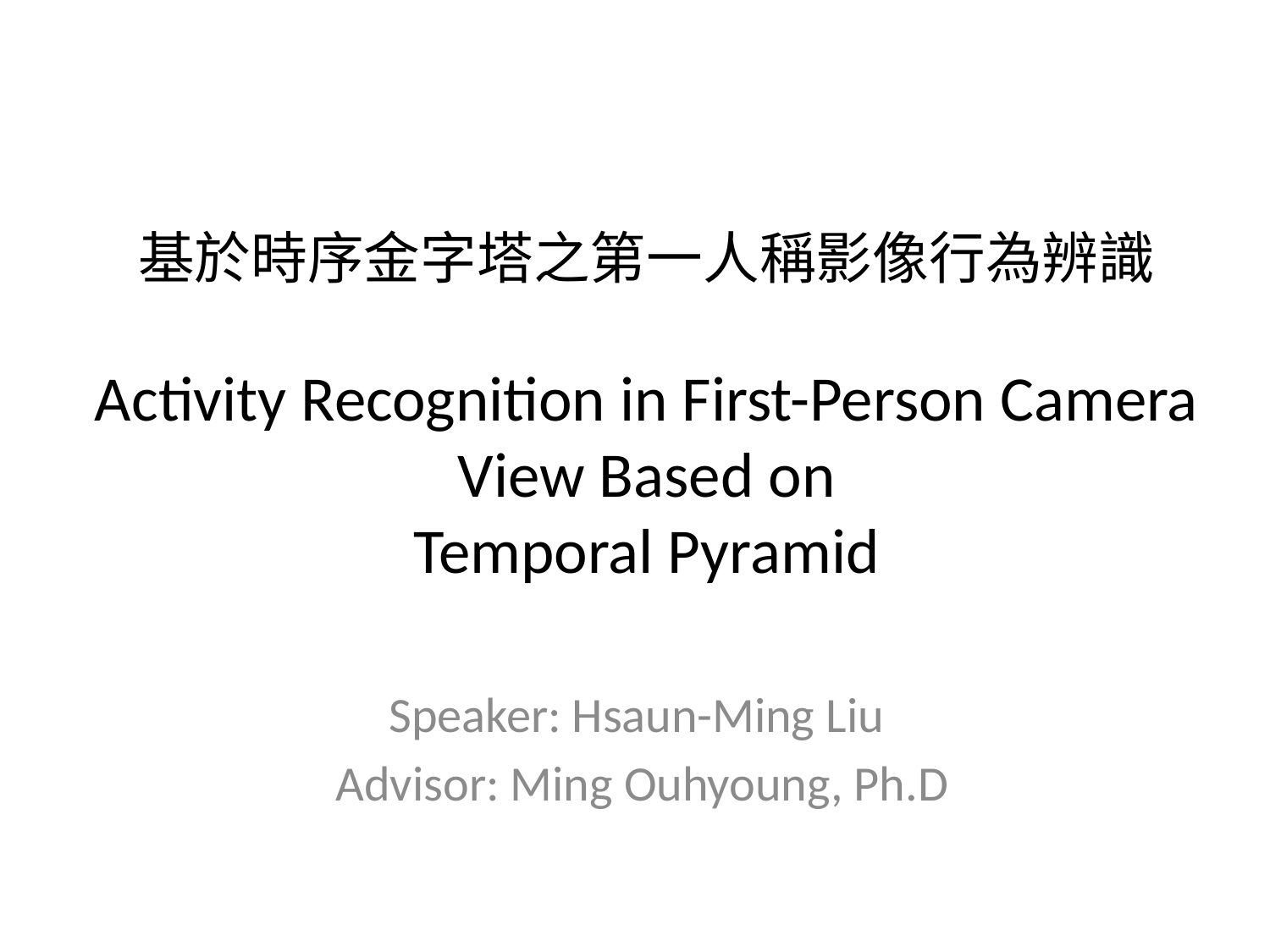

# 基於時序金字塔之第一人稱影像行為辨識 Activity Recognition in First-Person Camera View Based on Temporal Pyramid
Speaker: Hsaun-Ming Liu
Advisor: Ming Ouhyoung, Ph.D